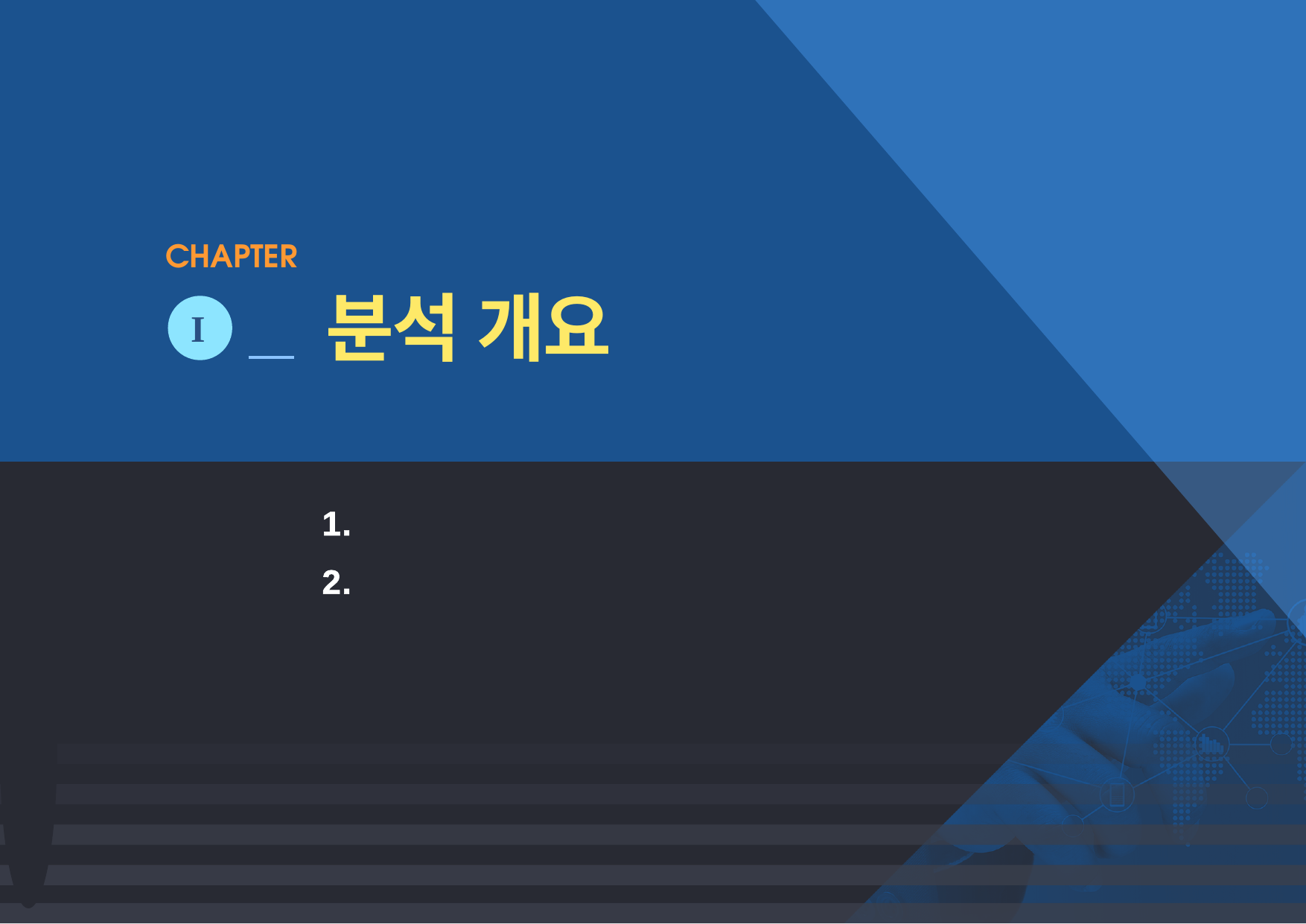

CHAPTER
분석 개요

I
배경 및 필요성
주제 선정